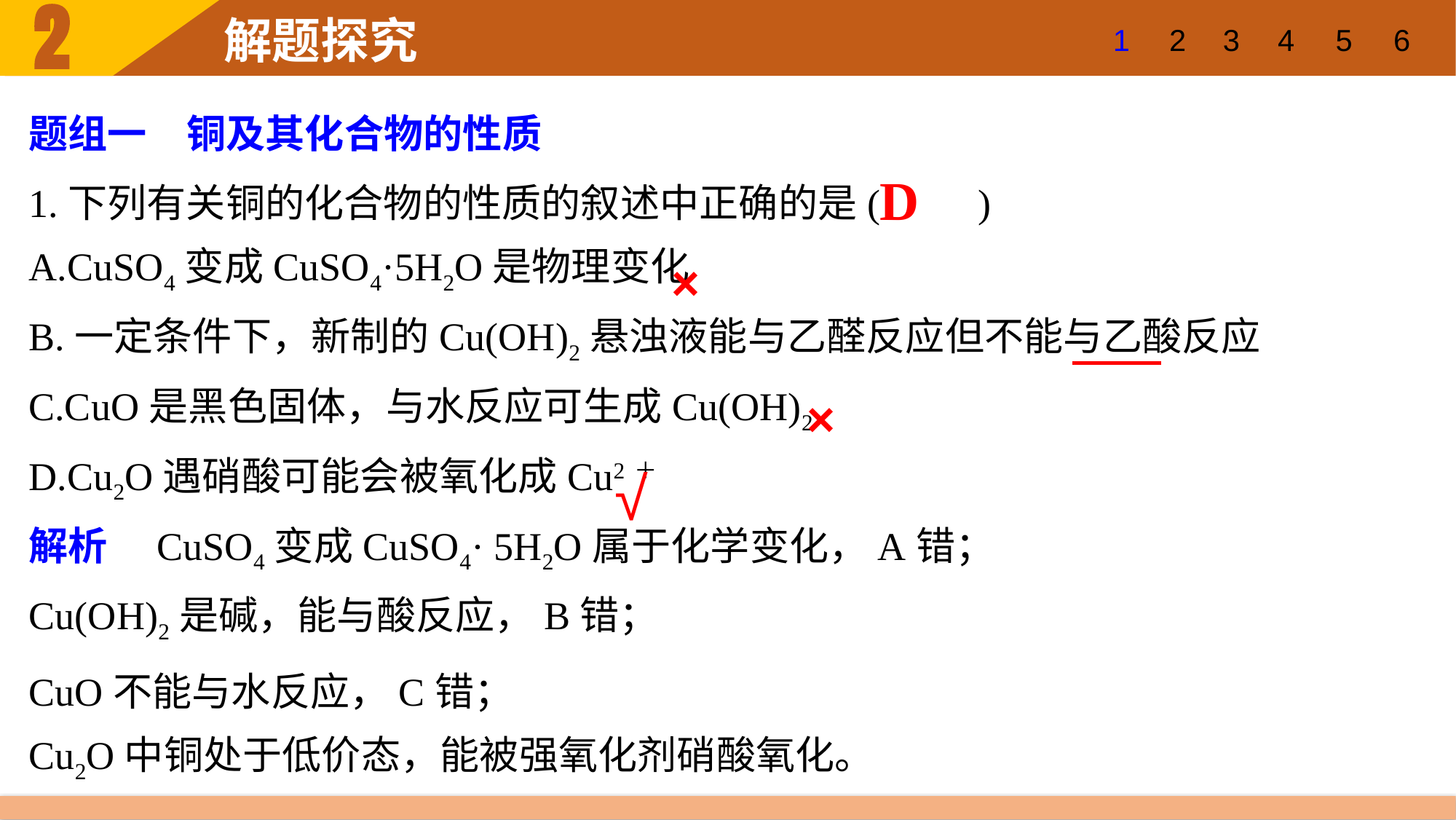

1
2
3
4
5
6
题组一　铜及其化合物的性质
1.下列有关铜的化合物的性质的叙述中正确的是(　　)
A.CuSO4变成CuSO4·5H2O是物理变化
B.一定条件下，新制的Cu(OH)2悬浊液能与乙醛反应但不能与乙酸反应
C.CuO是黑色固体，与水反应可生成Cu(OH)2
D.Cu2O遇硝酸可能会被氧化成Cu2＋
解析　CuSO4变成CuSO4· 5H2O属于化学变化，A错；
Cu(OH)2是碱，能与酸反应，B错；
CuO不能与水反应，C错；
Cu2O中铜处于低价态，能被强氧化剂硝酸氧化。
D
×
×
√